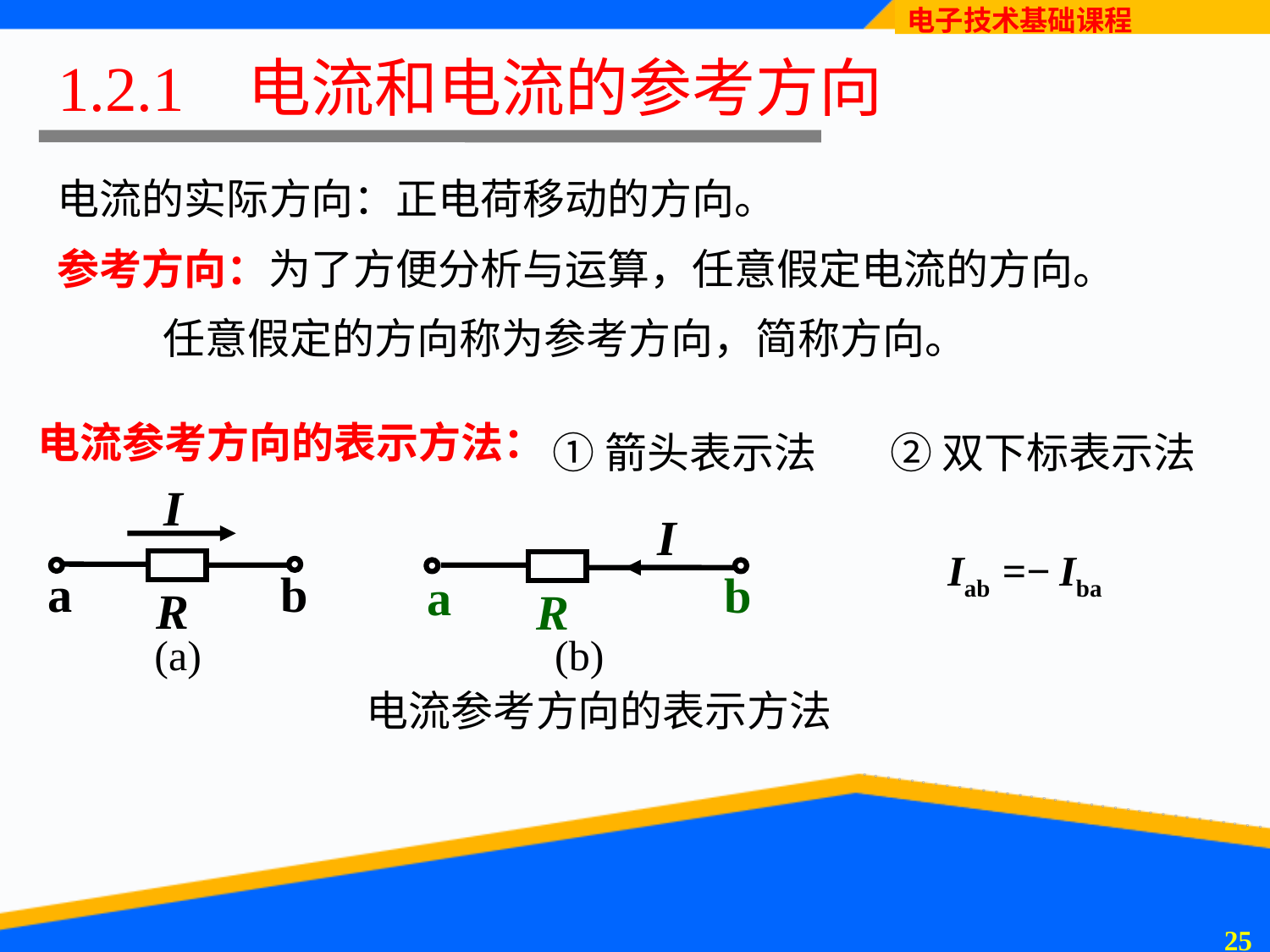

# 1.2.1   电流和电流的参考方向
电流的实际方向：正电荷移动的方向。
参考方向：为了方便分析与运算，任意假定电流的方向。
          任意假定的方向称为参考方向，简称方向。
电流参考方向的表示方法：
①箭头表示法
②双下标表示法
I

a
b

R
I

b
a

R

Iab
=−
Iba
(a)
(b)
  电流参考方向的表示方法
25